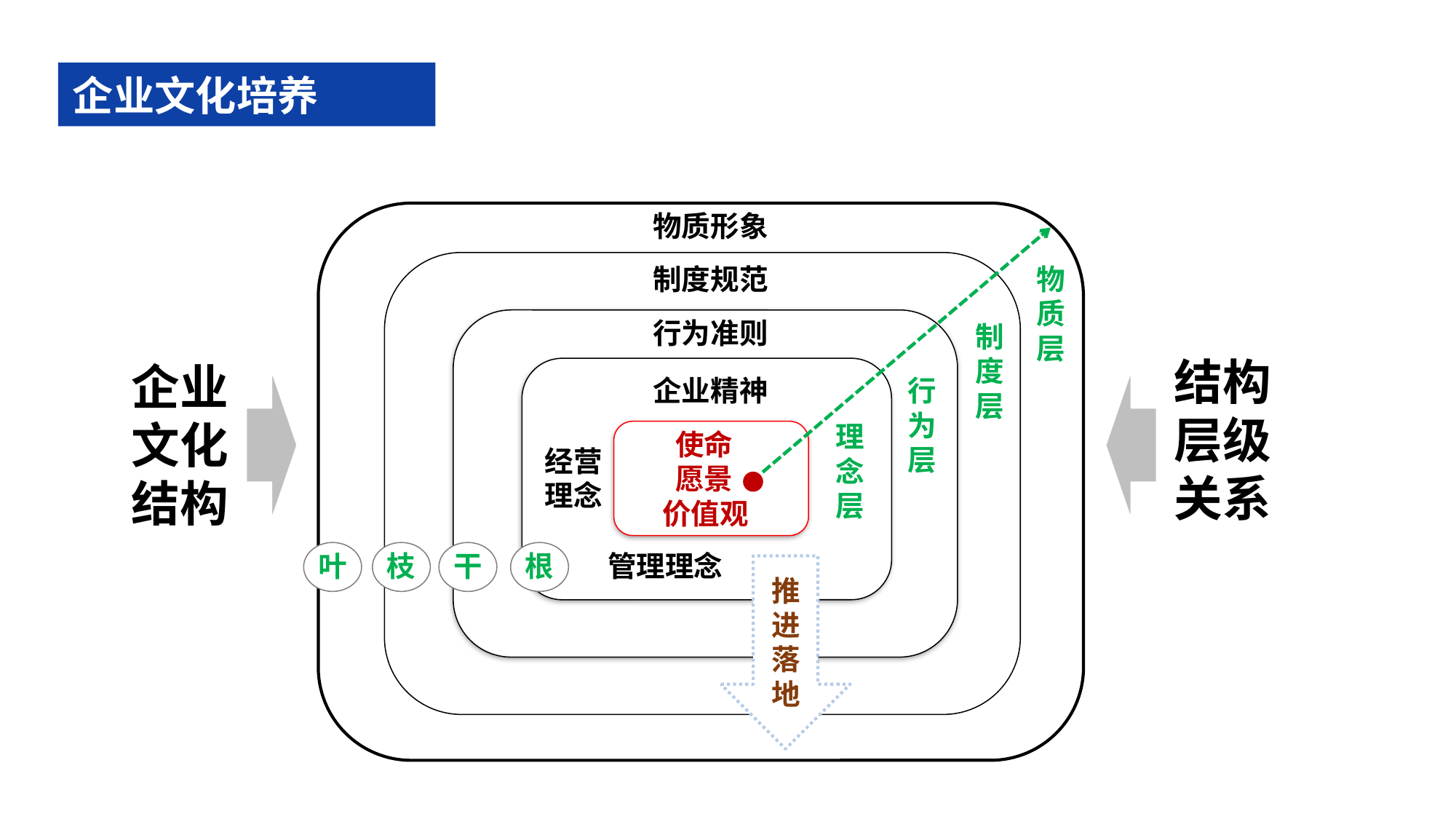

企业文化培养

物质形象

制度规范
物质
层

行为准则
制度
层

企业精神
行为
层
理
念
层
     使命
     愿景
   价值观

经营
理念

叶

枝

干

根
管理理念

推进落地
结构层级
关系
企业
文化
结构